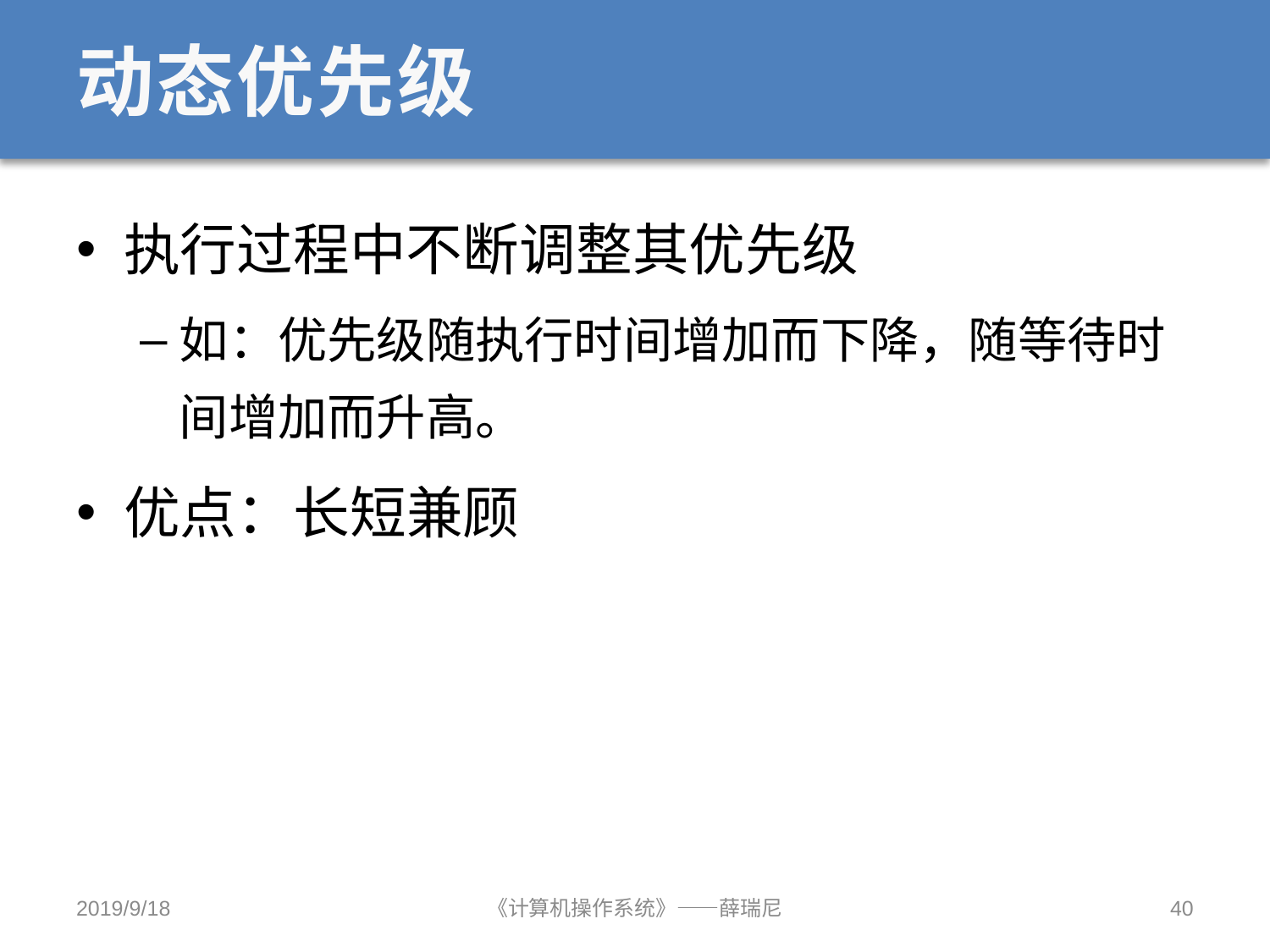

# 动态优先级
执行过程中不断调整其优先级
如：优先级随执行时间增加而下降，随等待时间增加而升高。
优点：长短兼顾

2019/9/18
《计算机操作系统》——薛瑞尼
40